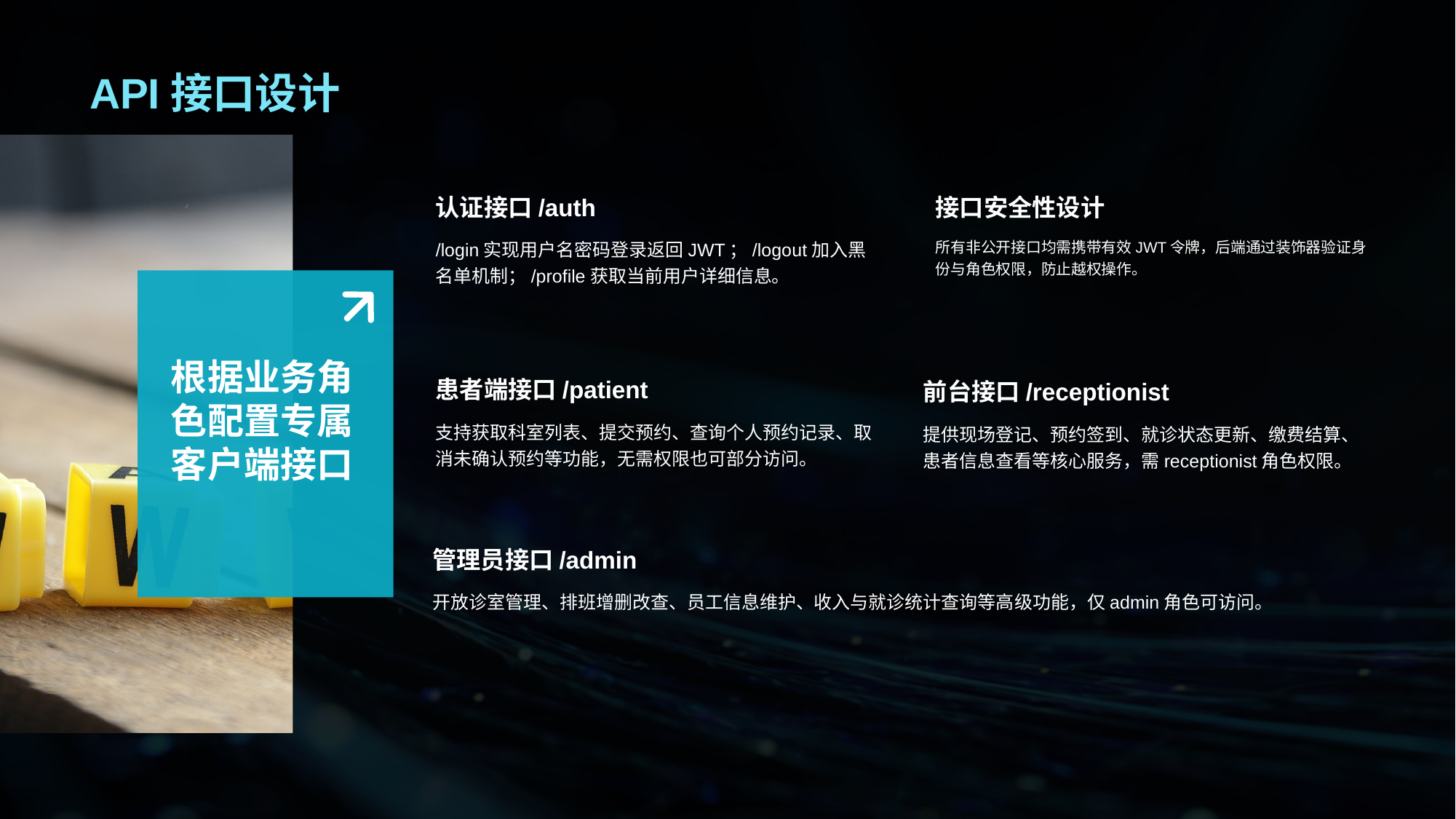

# API接口设计

接口安全性设计
所有非公开接口均需携带有效JWT令牌，后端通过装饰器验证身份与角色权限，防止越权操作。
认证接口/auth
/login实现用户名密码登录返回JWT；/logout加入黑名单机制；/profile获取当前用户详细信息。

根据业务角色配置专属客户端接口
患者端接口/patient
支持获取科室列表、提交预约、查询个人预约记录、取消未确认预约等功能，无需权限也可部分访问。
前台接口/receptionist
提供现场登记、预约签到、就诊状态更新、缴费结算、患者信息查看等核心服务，需receptionist角色权限。
管理员接口/admin
开放诊室管理、排班增删改查、员工信息维护、收入与就诊统计查询等高级功能，仅admin角色可访问。